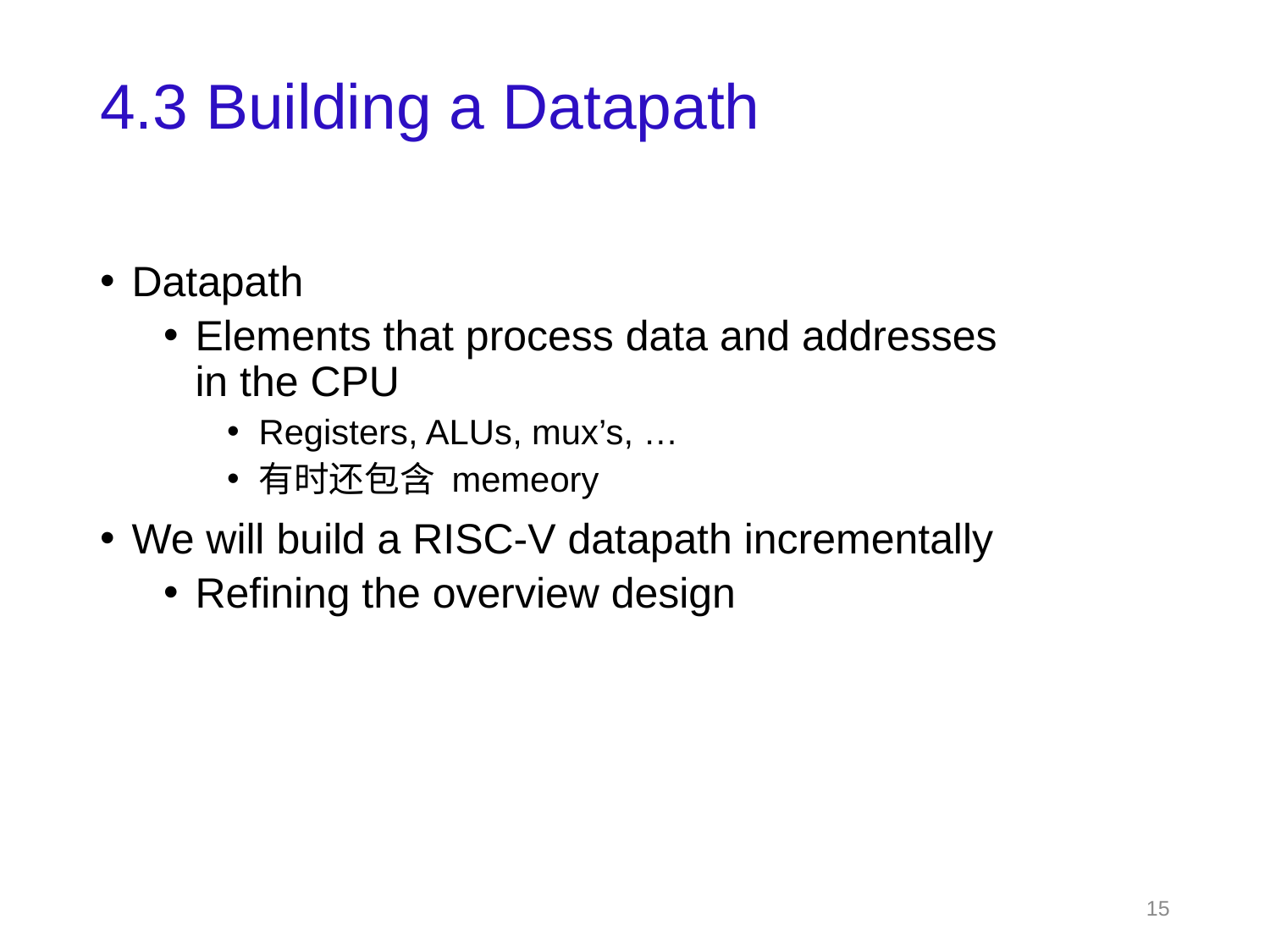

# 4.3 Building a Datapath
Datapath
Elements that process data and addresses
in the CPU
Registers, ALUs, mux’s, …
有时还包含 memeory
We will build a RISC-V datapath incrementally
Refining the overview design
15